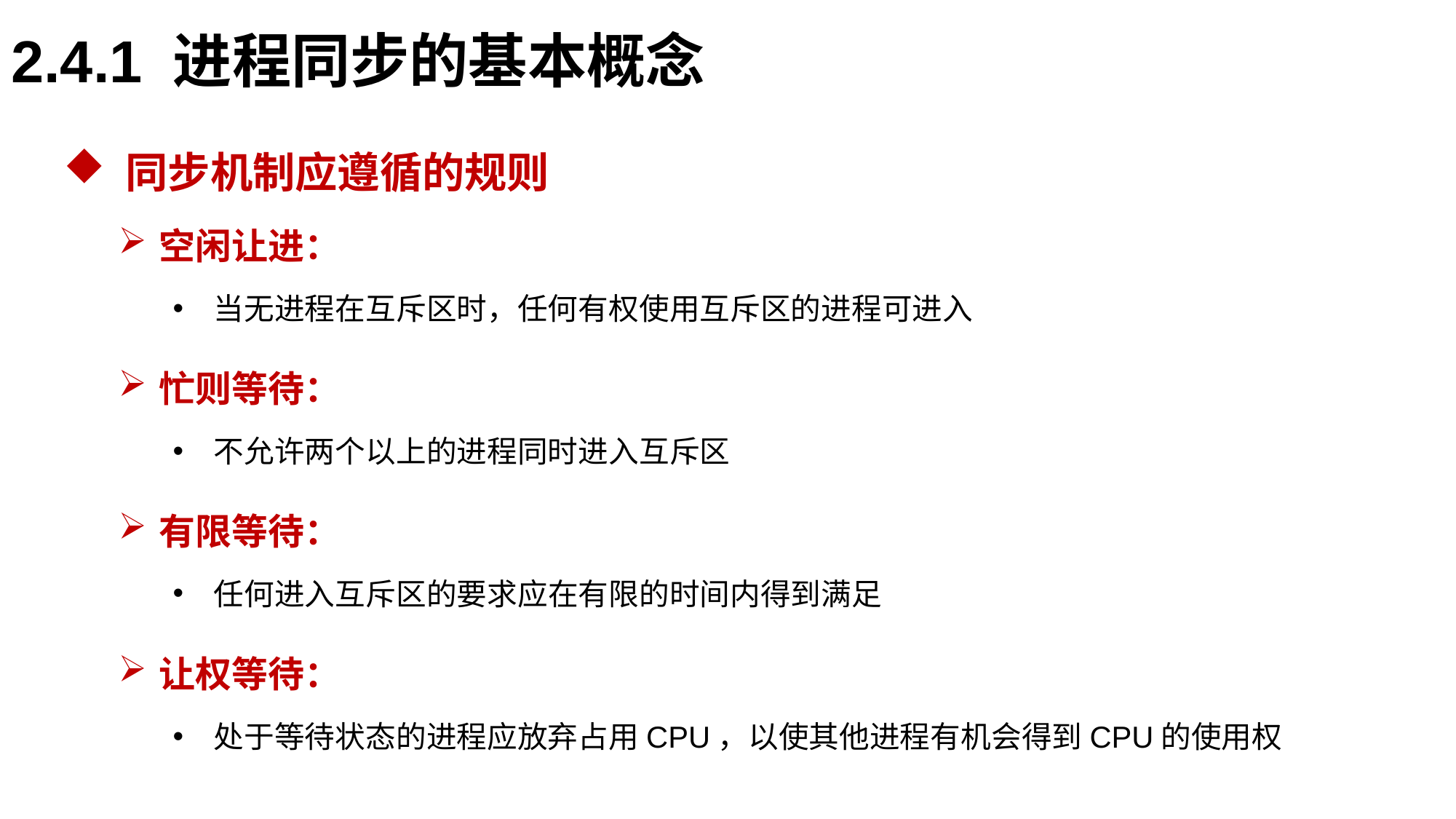

2.4.1 进程同步的基本概念

 同步机制应遵循的规则
空闲让进：
当无进程在互斥区时，任何有权使用互斥区的进程可进入
忙则等待：
不允许两个以上的进程同时进入互斥区
有限等待：
任何进入互斥区的要求应在有限的时间内得到满足
让权等待：
处于等待状态的进程应放弃占用CPU，以使其他进程有机会得到CPU的使用权